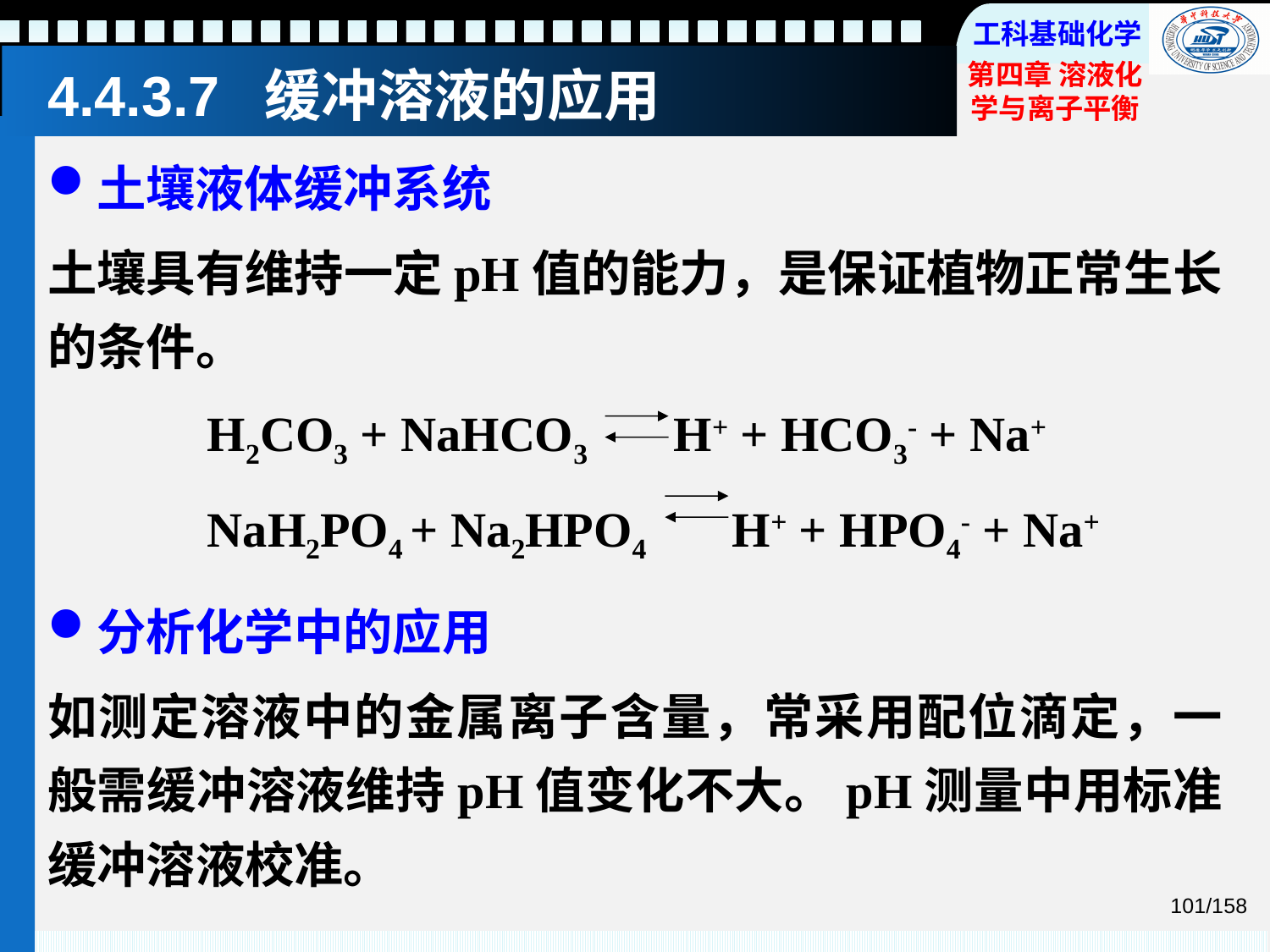

# 4.4.3.7  缓冲溶液的应用
土壤液体缓冲系统
土壤具有维持一定pH值的能力，是保证植物正常生长的条件。
             H2CO3 + NaHCO3       H+ + HCO3- + Na+
             NaH2PO4 + Na2HPO4       H+ + HPO4- + Na+
分析化学中的应用
如测定溶液中的金属离子含量，常采用配位滴定，一般需缓冲溶液维持pH值变化不大。pH测量中用标准缓冲溶液校准。